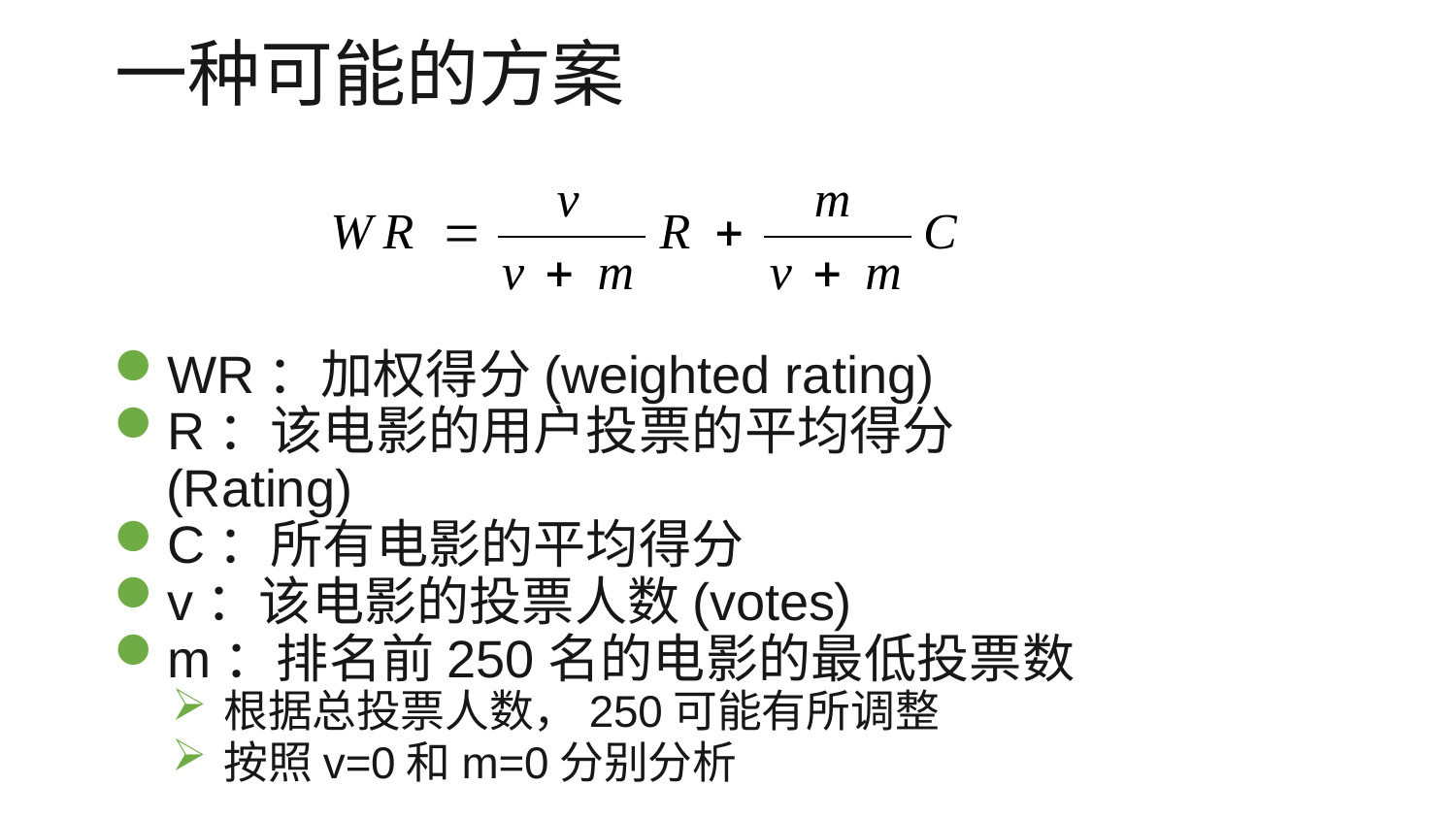

# 一种可能的方案
v
m
WR =
R +	C
v + m	v + m

WR：加权得分(weighted rating)
R：该电影的用户投票的平均得分(Rating)
C：所有电影的平均得分
v：该电影的投票人数(votes)
m：排名前250名的电影的最低投票数
根据总投票人数，250可能有所调整
按照v=0和m=0分别分析